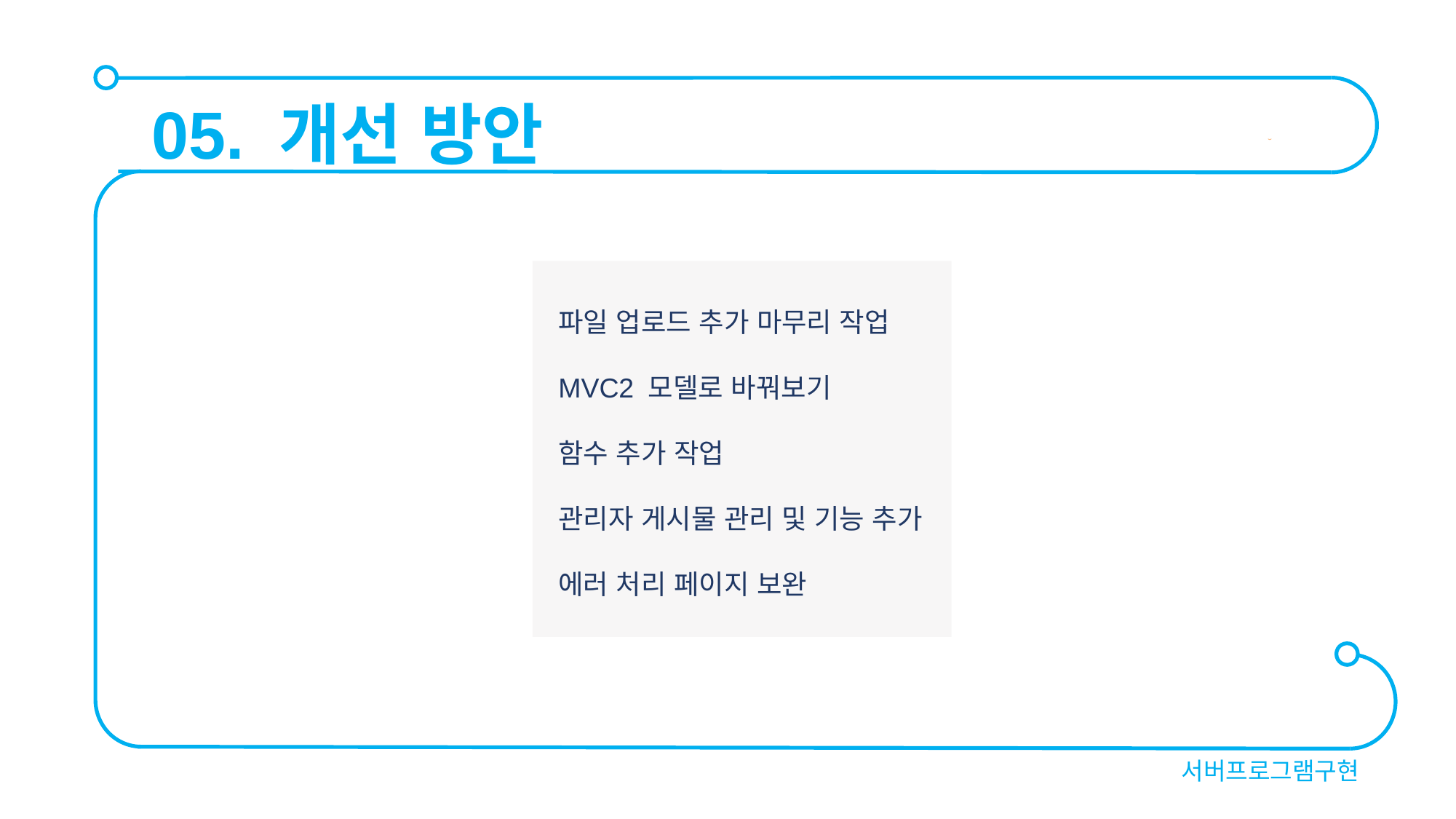

05. 개선 방안

파일 업로드 추가 마무리 작업

MVC2 모델로 바꿔보기

함수 추가 작업

관리자 게시물 관리 및 기능 추가

에러 처리 페이지 보완

서버프로그램구현